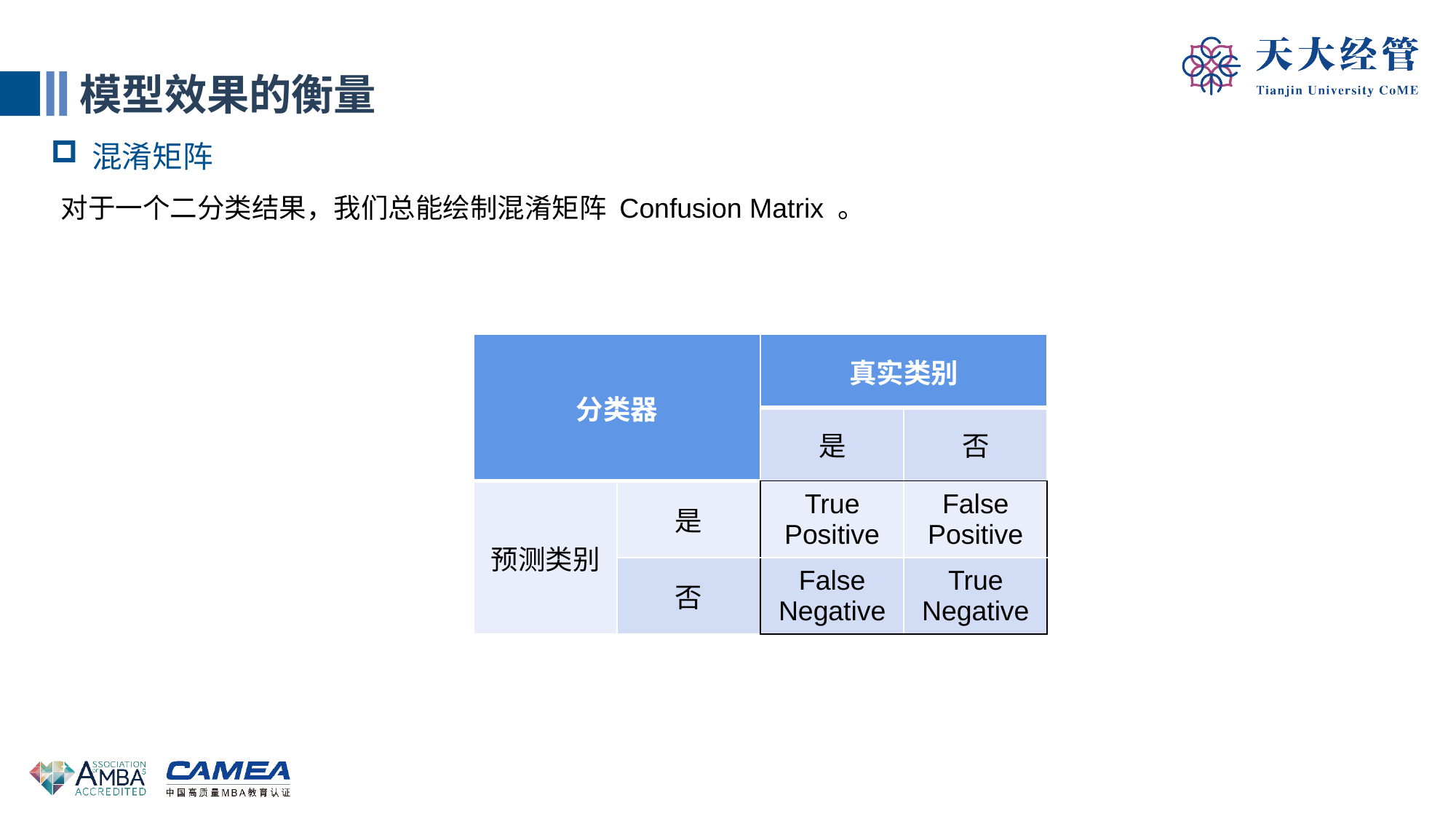

模型效果的衡量

混淆矩阵
对于一个二分类结果，我们总能绘制混淆矩阵 Confusion Matrix 。
| 分类器 |  | 真实类别 |  |
| --- | --- | --- | --- |
|  |  | 是 | 否 |
| 预测类别 | 是 | True Positive | False Positive |
|  | 否 | False Negative | True Negative |